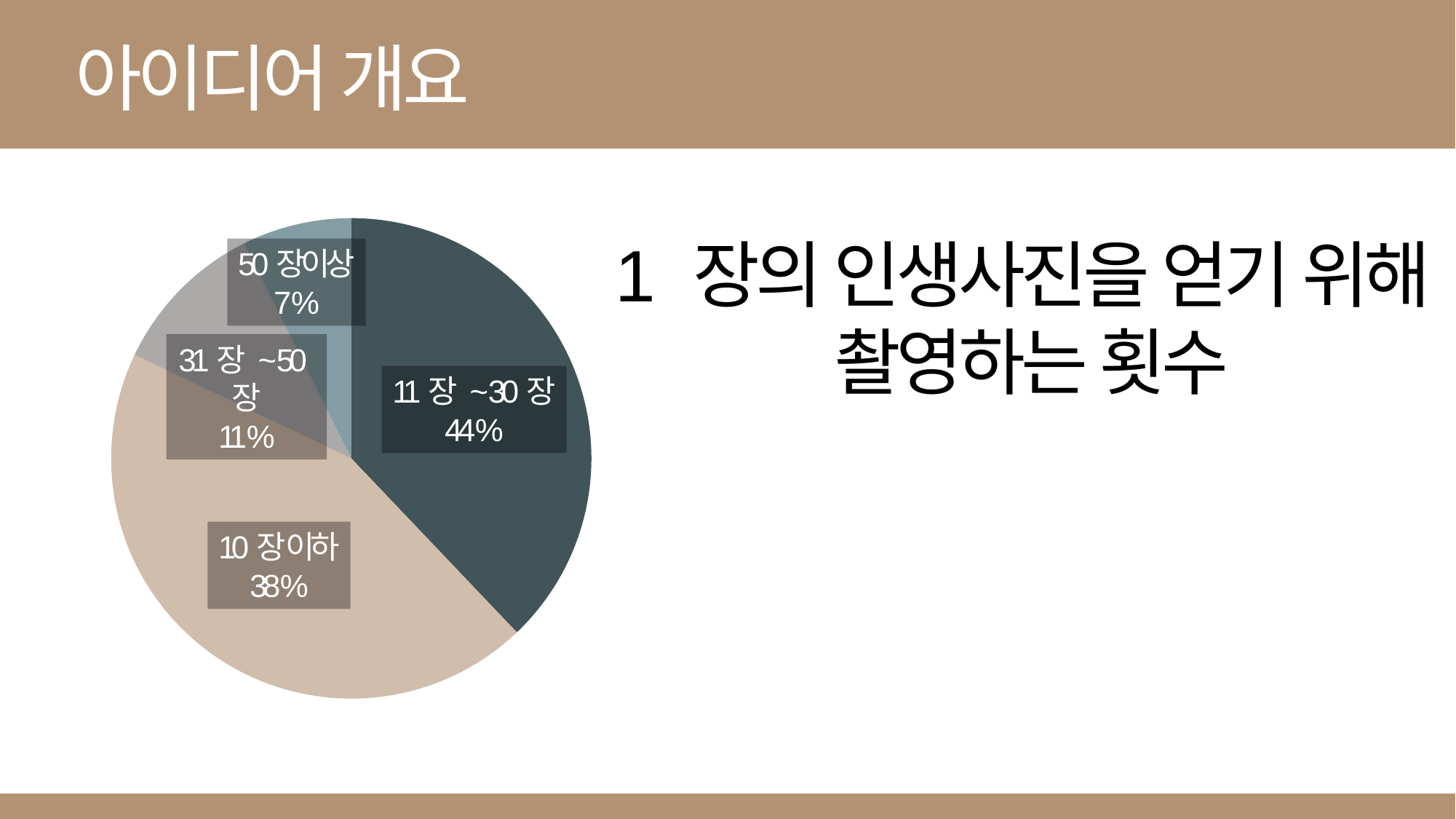

아이디어 개요

### Chart

| Category | 판매 |
|---|---|
| 10장 이하 | 37.89 |
| 11장~30장 | 44.21 |
| 31장~50장 | 10.53 |
| 50장 이상 | 7.37 |
1 장의 인생사진을 얻기 위해
촬영하는 횟수
50장이상
7 %
31장 ~ 50장
11 %
11장 ~ 30장
44 %
10장 이하
38 %